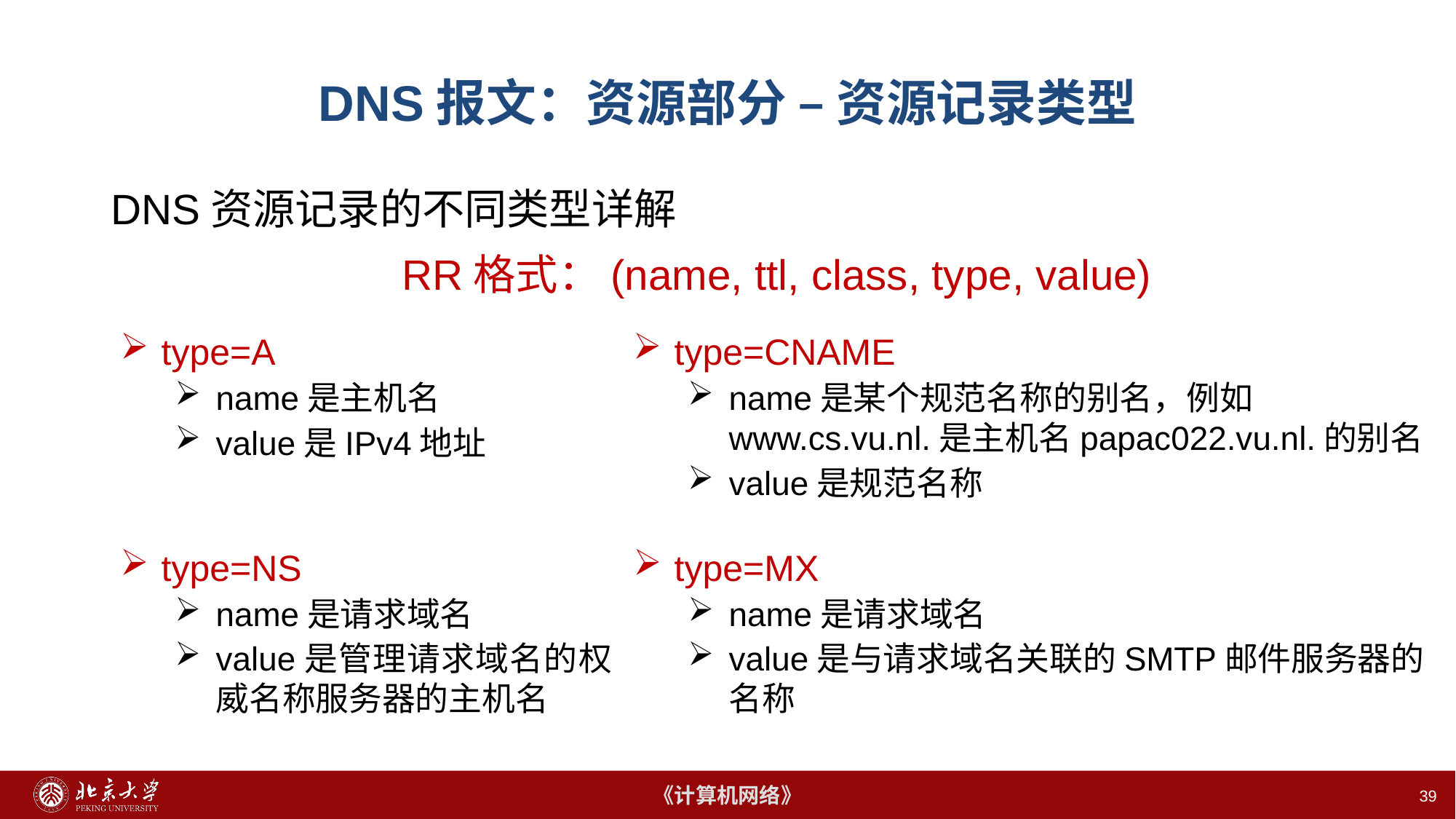

# DNS报文：资源部分 – 资源记录类型
DNS资源记录的不同类型详解
RR格式：(name, ttl, class, type, value)
type=CNAME
name是某个规范名称的别名，例如www.cs.vu.nl.是主机名papac022.vu.nl.的别名
value是规范名称
type=A
name是主机名
value是IPv4地址
type=NS
name是请求域名
value是管理请求域名的权威名称服务器的主机名
type=MX
name是请求域名
value是与请求域名关联的SMTP邮件服务器的名称
39